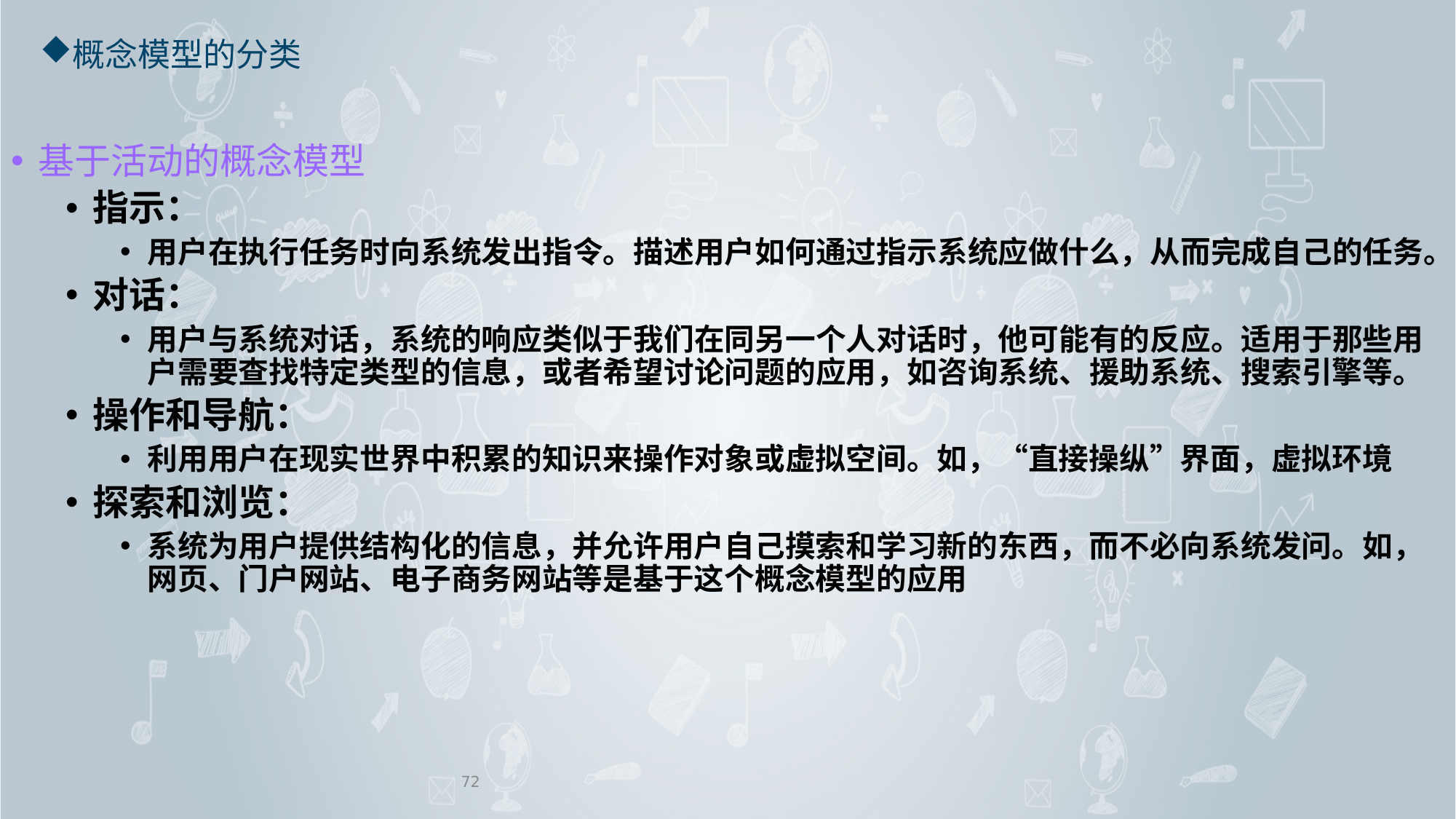

# 概念模型的分类
基于活动的概念模型
指示：
用户在执行任务时向系统发出指令。描述用户如何通过指示系统应做什么，从而完成自己的任务。
对话：
用户与系统对话，系统的响应类似于我们在同另一个人对话时，他可能有的反应。适用于那些用户需要查找特定类型的信息，或者希望讨论问题的应用，如咨询系统、援助系统、搜索引擎等。
操作和导航：
利用用户在现实世界中积累的知识来操作对象或虚拟空间。如，“直接操纵”界面，虚拟环境
探索和浏览：
系统为用户提供结构化的信息，并允许用户自己摸索和学习新的东西，而不必向系统发问。如，网页、门户网站、电子商务网站等是基于这个概念模型的应用
72